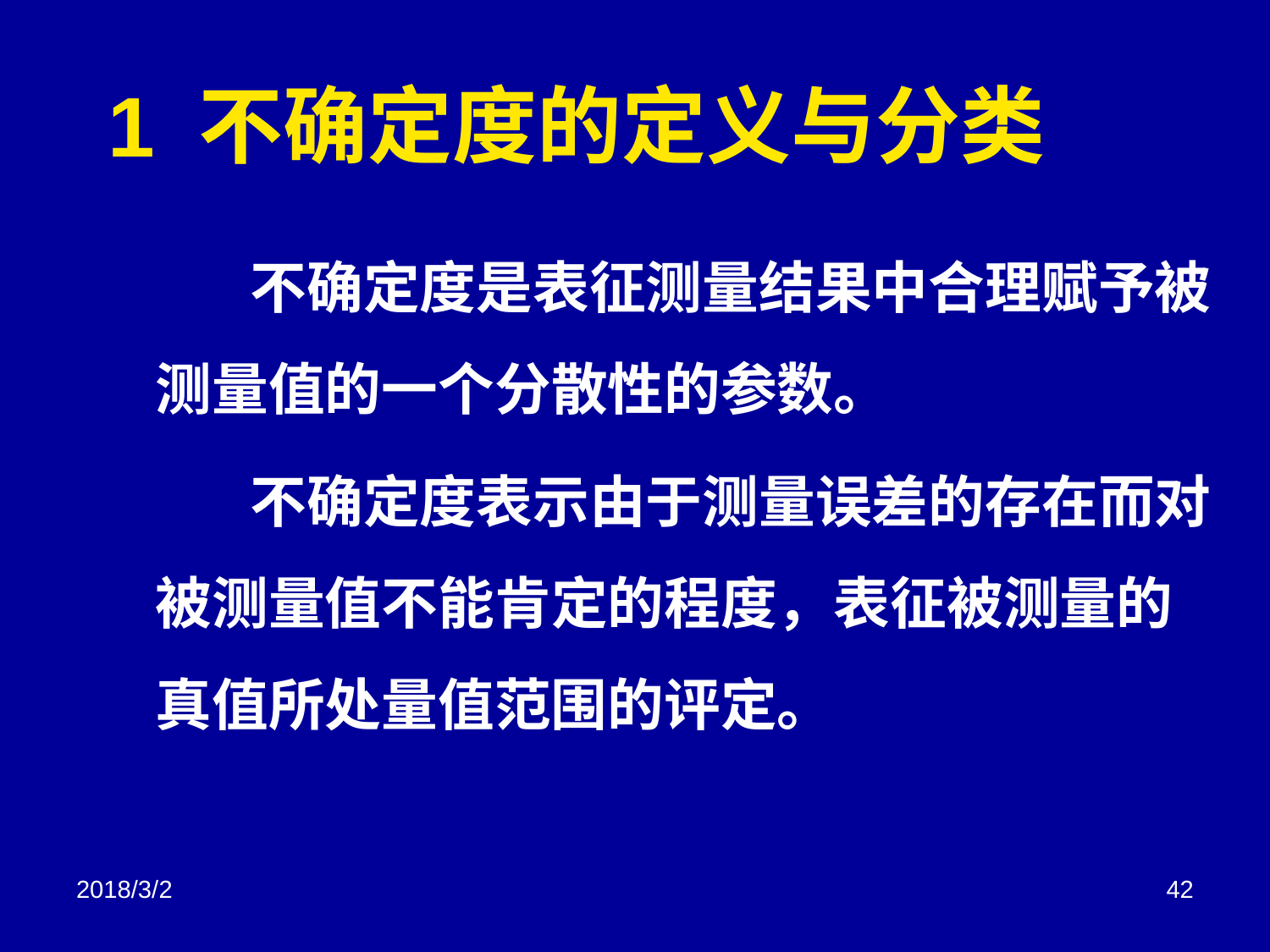

# 1 不确定度的定义与分类
          不确定度是表征测量结果中合理赋予被测量值的一个分散性的参数。
          不确定度表示由于测量误差的存在而对被测量值不能肯定的程度，表征被测量的真值所处量值范围的评定。

2018/3/2
42